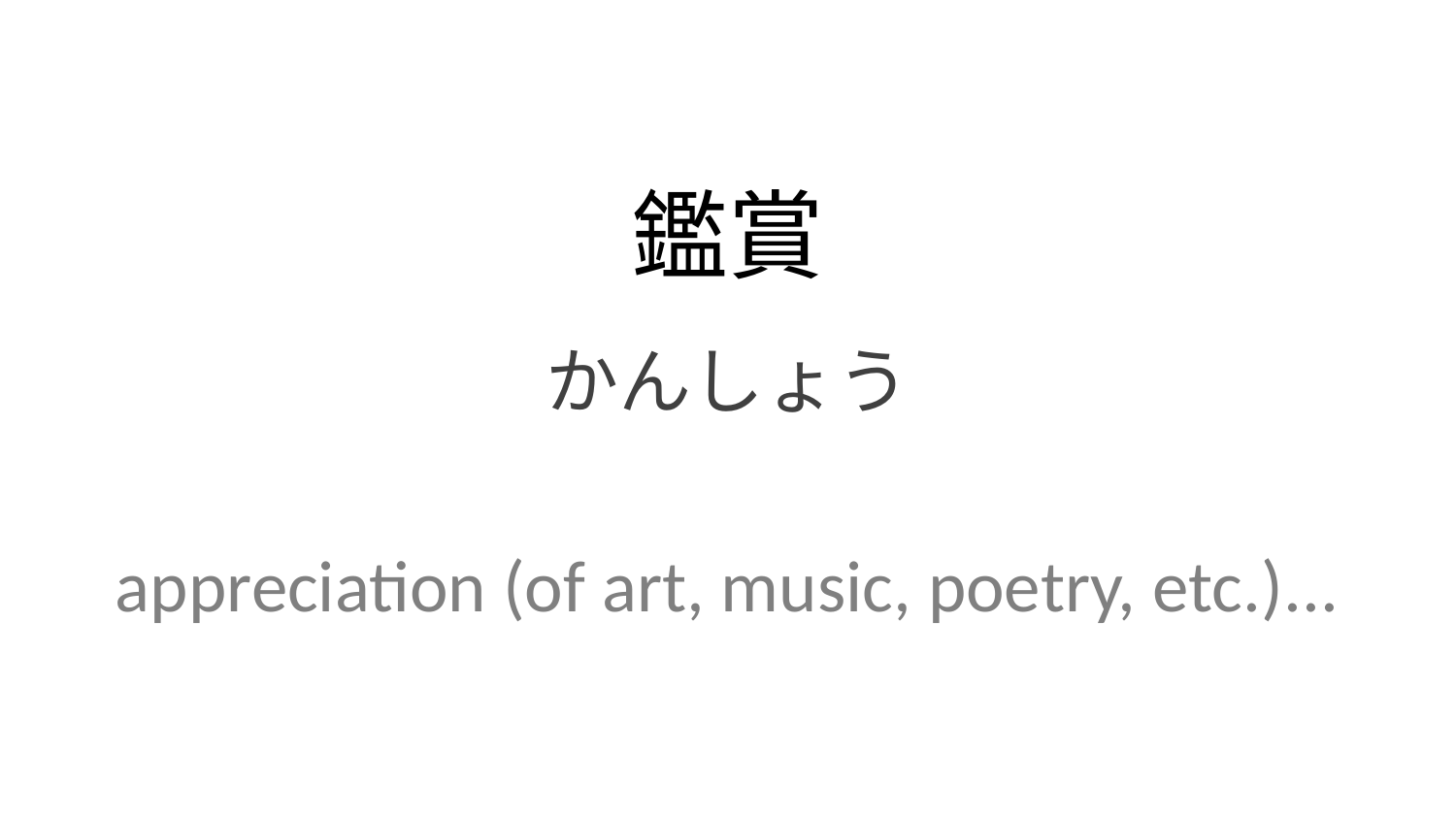

鑑賞

かんしょう
appreciation (of art, music, poetry, etc.)...